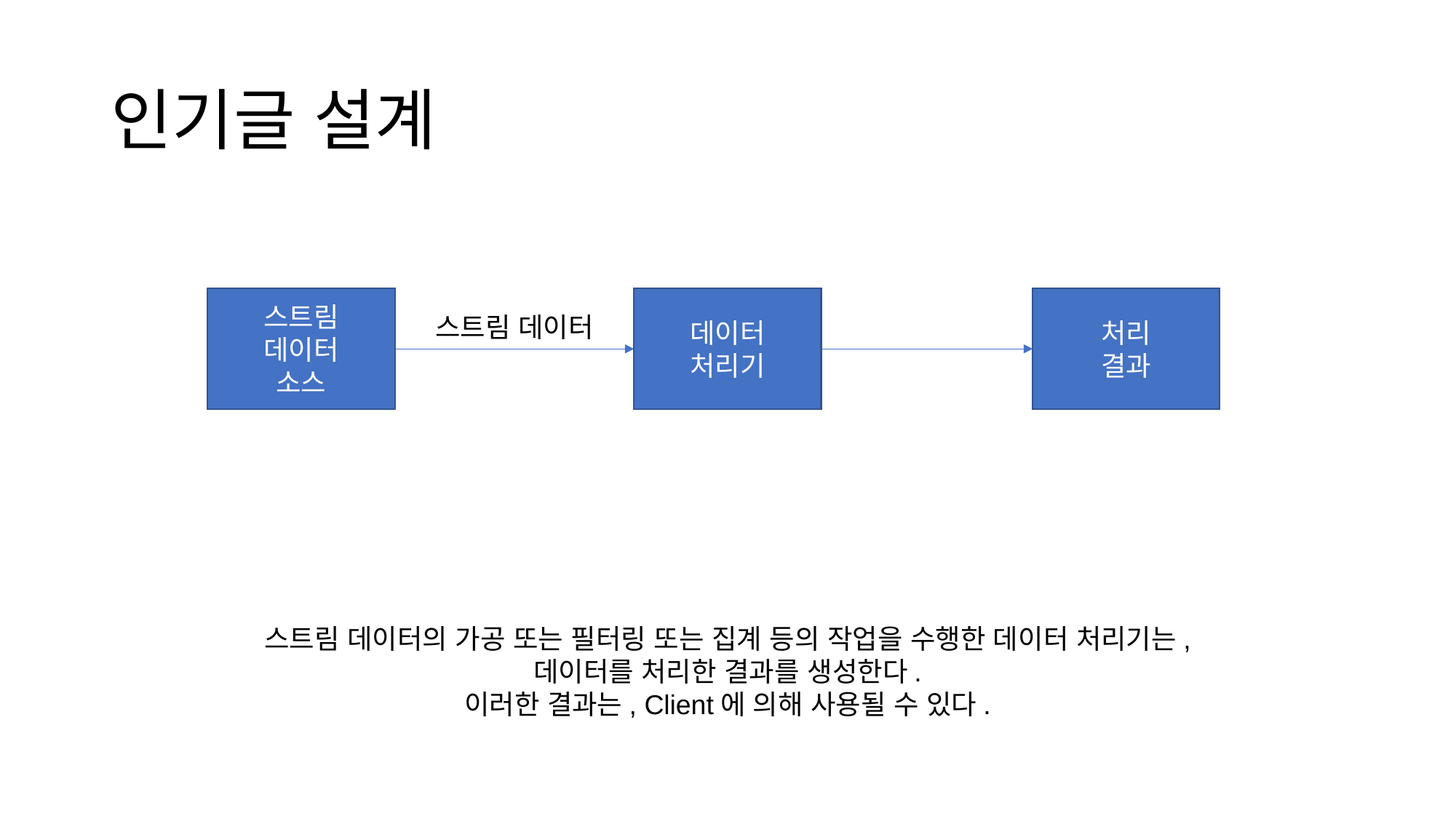

# 인기글 설계
처리
결과
데이터
처리기
스트림
데이터
소스
스트림 데이터
스트림 데이터의 가공 또는 필터링 또는 집계 등의 작업을 수행한 데이터 처리기는,
데이터를 처리한 결과를 생성한다.
이러한 결과는, Client에 의해 사용될 수 있다.